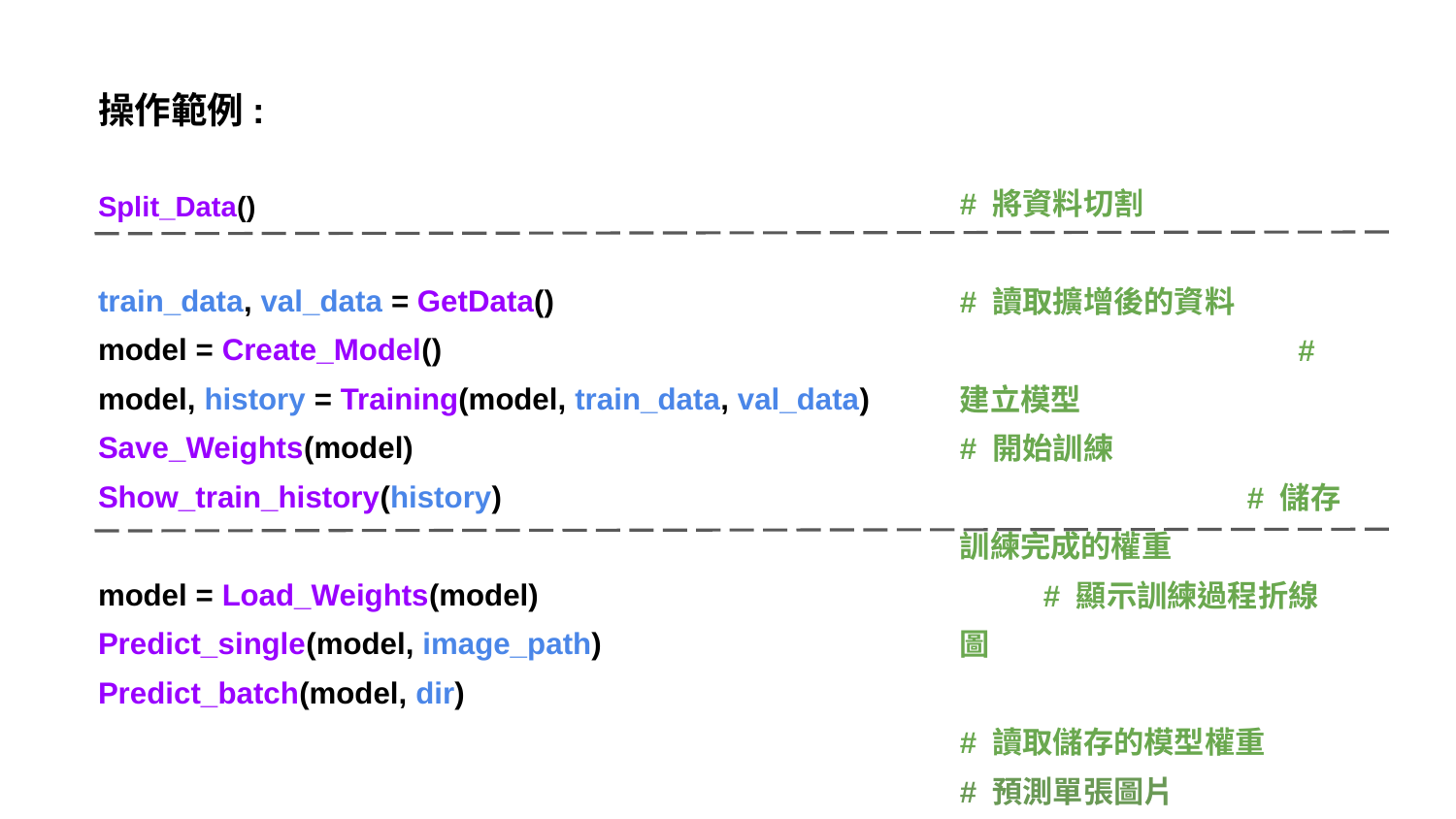

操作範例:

Split_Data()

train_data, val_data = GetData()
model = Create_Model()
model, history = Training(model, train_data, val_data)
Save_Weights(model)
Show_train_history(history)

model = Load_Weights(model)
Predict_single(model, image_path)
Predict_batch(model, dir)
# 將資料切割

# 讀取擴增後的資料                                                     # 建立模型
# 開始訓練                                                             # 儲存訓練完成的權重                              # 顯示訓練過程折線圖

# 讀取儲存的模型權重
# 預測單張圖片
# 預測多張圖片